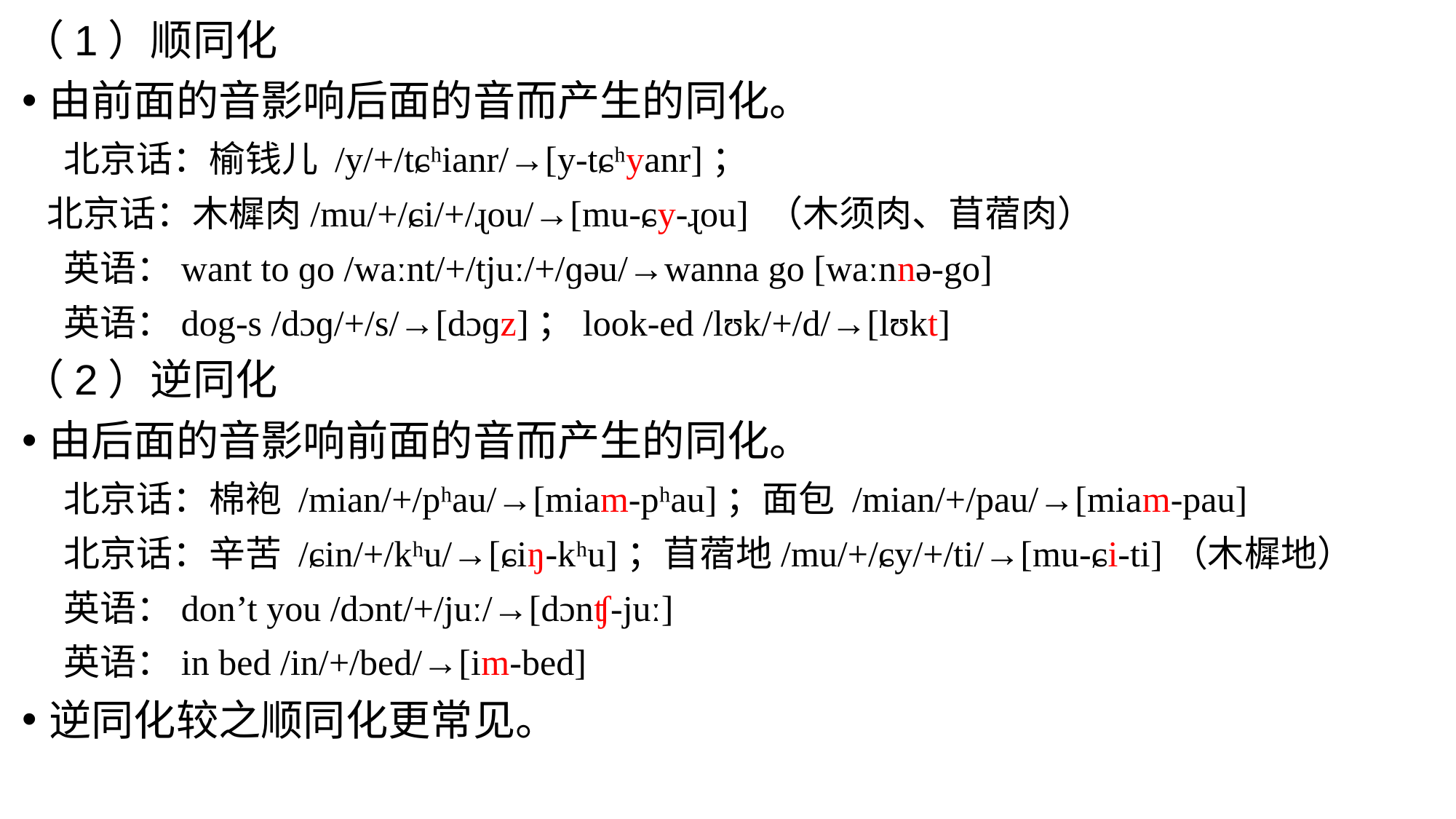

（1）顺同化
由前面的音影响后面的音而产生的同化。
    北京话：榆钱儿 /y/+/tɕʰianr/→[y-tɕʰyanr]；
  北京话：木樨肉/mu/+/ɕi/+/ɻou/→[mu-ɕy-ɻou] （木须肉、苜蓿肉）
    英语：want to ɡo /waːnt/+/tjuː/+/ɡəu/→wanna go [waːnnə-go]
    英语：dog-s /dɔɡ/+/s/→[dɔɡz]；look-ed /lʊk/+/d/→[lʊkt]
（2）逆同化
由后面的音影响前面的音而产生的同化。
    北京话：棉袍 /mian/+/pʰau/→[miam-pʰau]；面包 /mian/+/pau/→[miam-pau]
    北京话：辛苦 /ɕin/+/kʰu/→[ɕiŋ-kʰu]；苜蓿地/mu/+/ɕy/+/ti/→[mu-ɕi-ti]（木樨地）
    英语：don’t you /dɔnt/+/juː/→[dɔnʧ-juː]
    英语：in bed /in/+/bed/→[im-bed]
逆同化较之顺同化更常见。